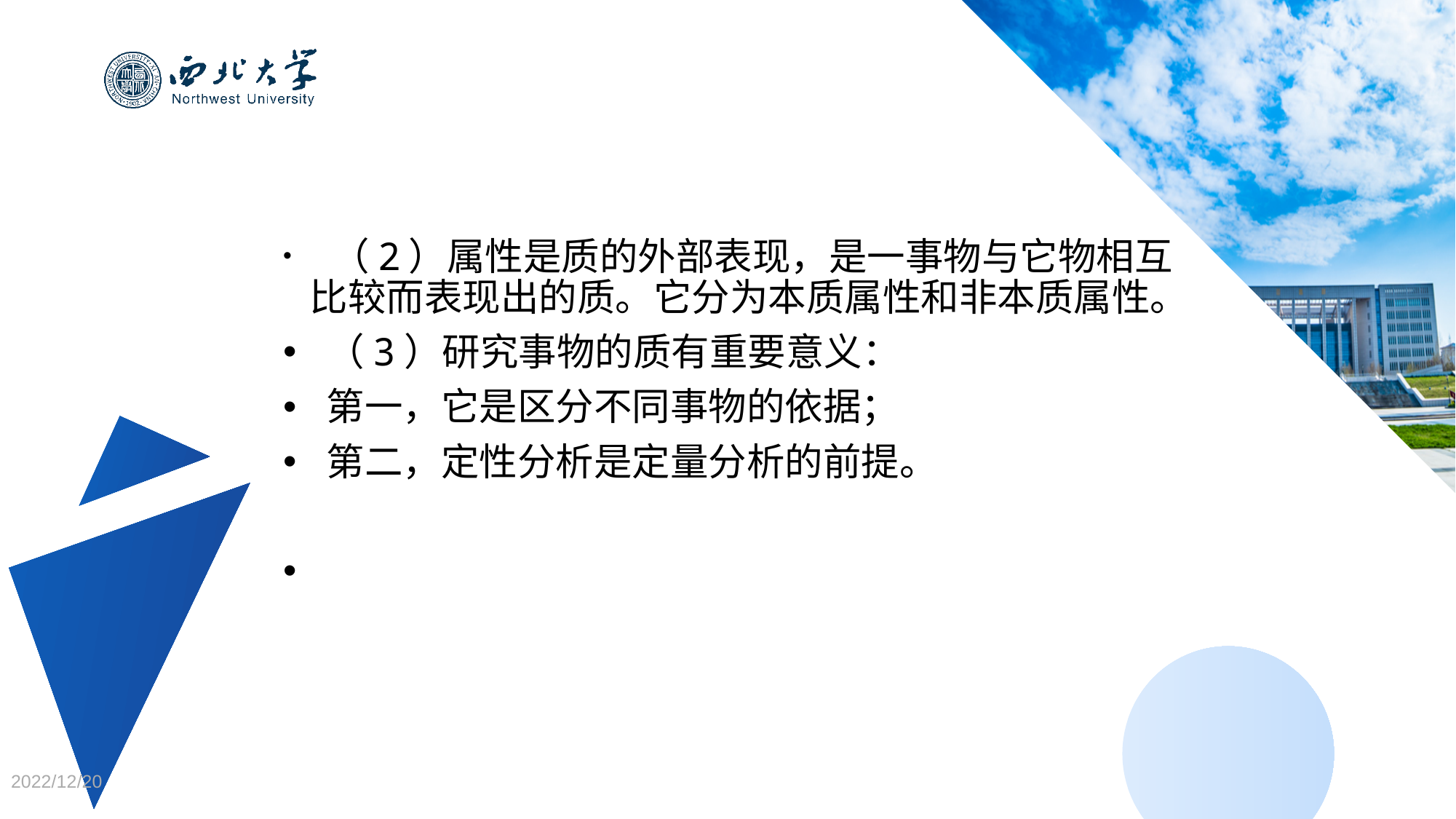

（2）属性是质的外部表现，是一事物与它物相互比较而表现出的质。它分为本质属性和非本质属性。
 （3）研究事物的质有重要意义：
 第一，它是区分不同事物的依据；
 第二，定性分析是定量分析的前提。

2022/12/20